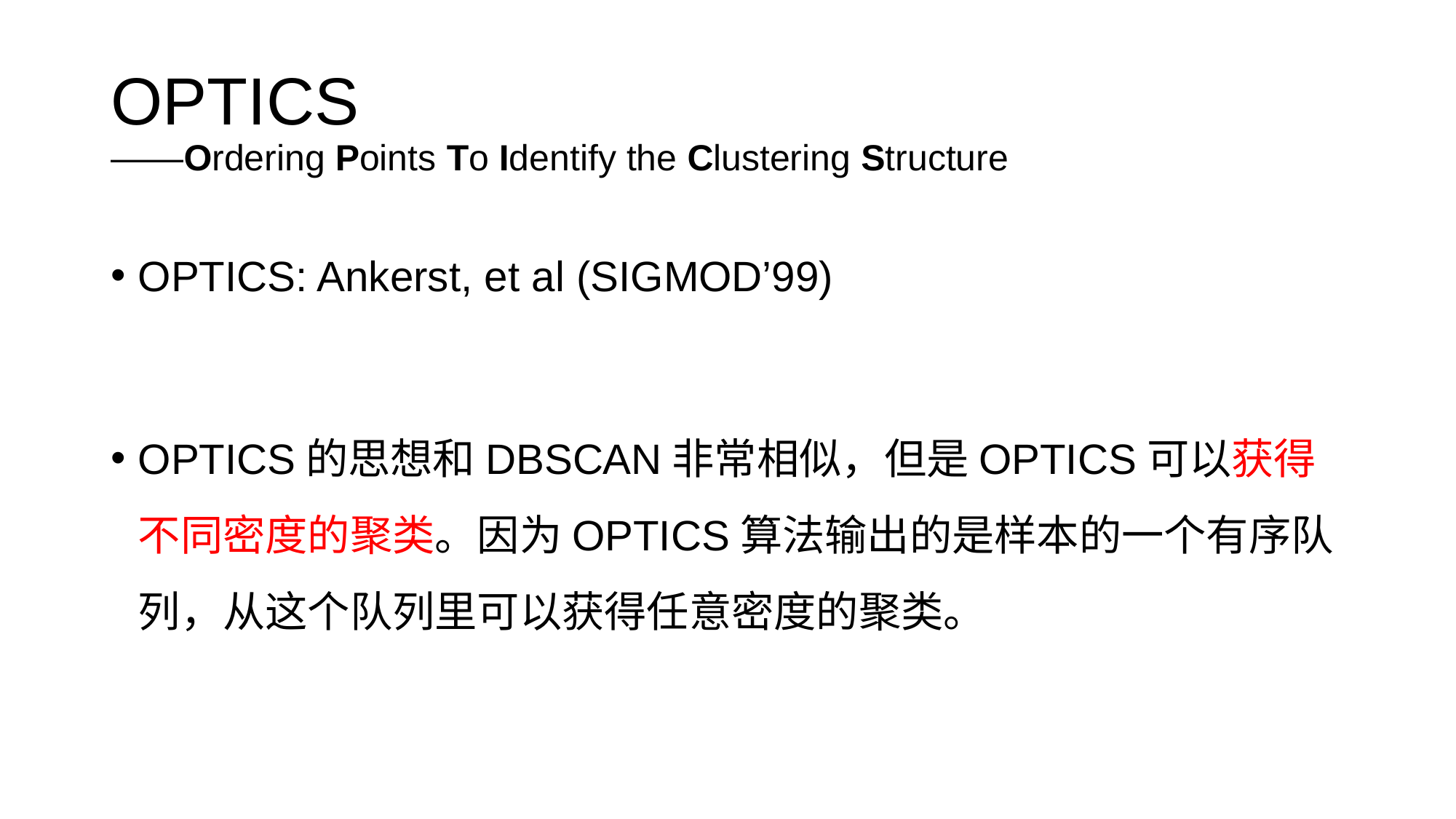

# OPTICS ——Ordering Points To Identify the Clustering Structure
OPTICS: Ankerst, et al (SIGMOD’99)

OPTICS的思想和DBSCAN非常相似，但是OPTICS可以获得不同密度的聚类。因为OPTICS算法输出的是样本的一个有序队列，从这个队列里可以获得任意密度的聚类。